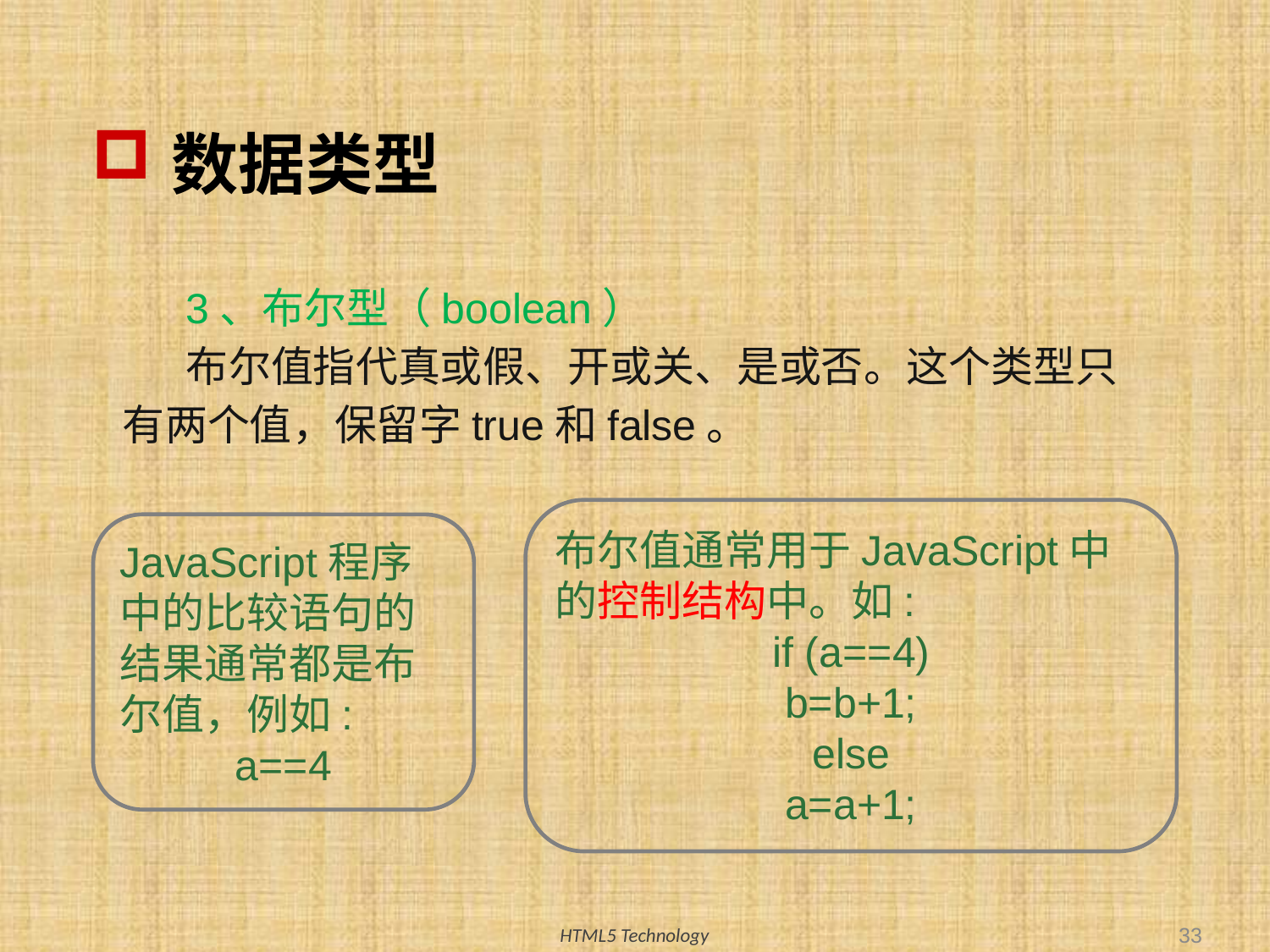

# 数据类型
3、布尔型（boolean）
布尔值指代真或假、开或关、是或否。这个类型只有两个值，保留字true和false。
布尔值通常用于JavaScript中的控制结构中。如:
if (a==4)
b=b+1;
else
a=a+1;
JavaScript程序中的比较语句的结果通常都是布尔值，例如:
a==4
33
HTML5 Technology